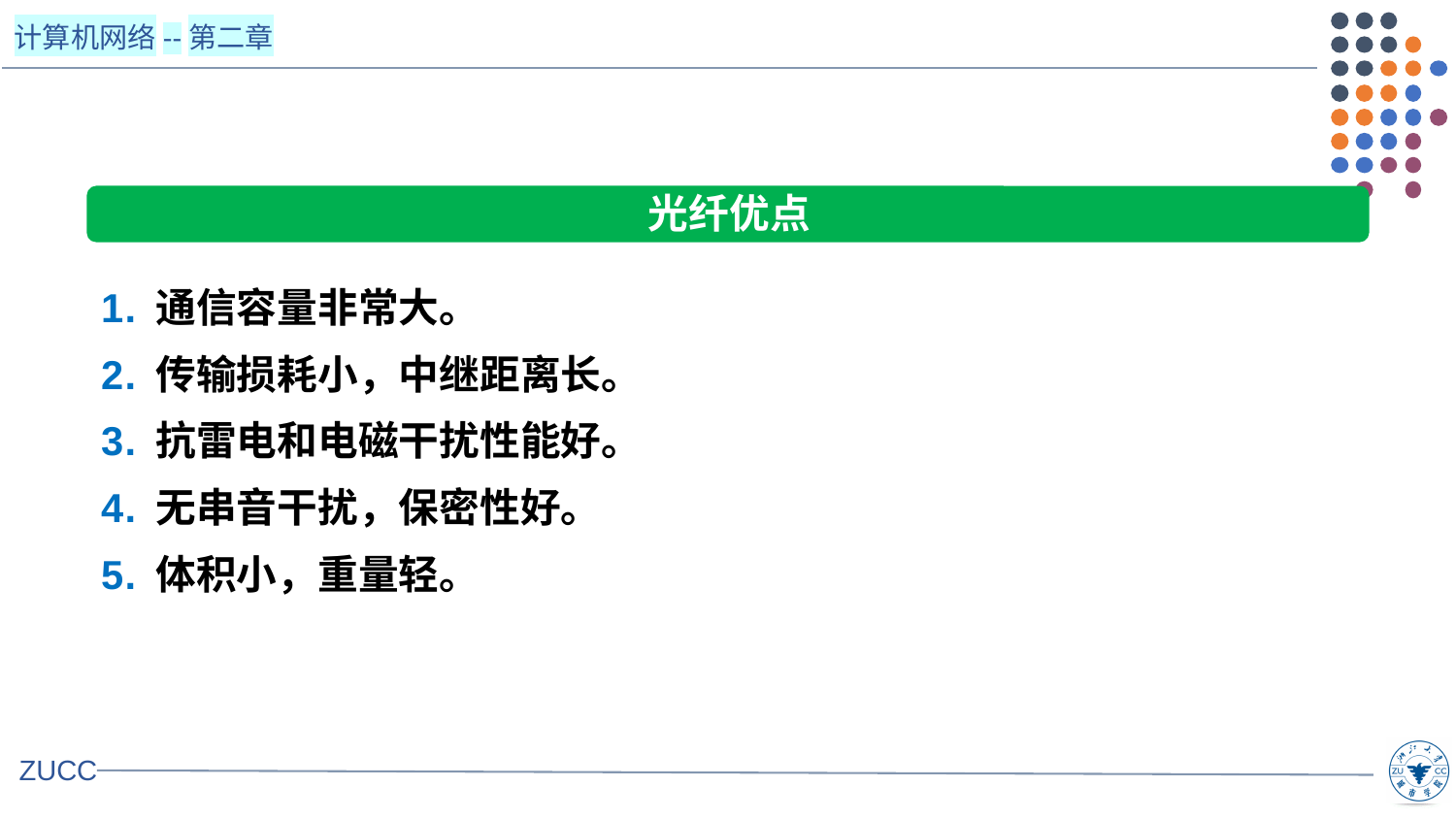

光纤优点

通信容量非常大。
传输损耗小，中继距离长。
抗雷电和电磁干扰性能好。
无串音干扰，保密性好。
体积小，重量轻。